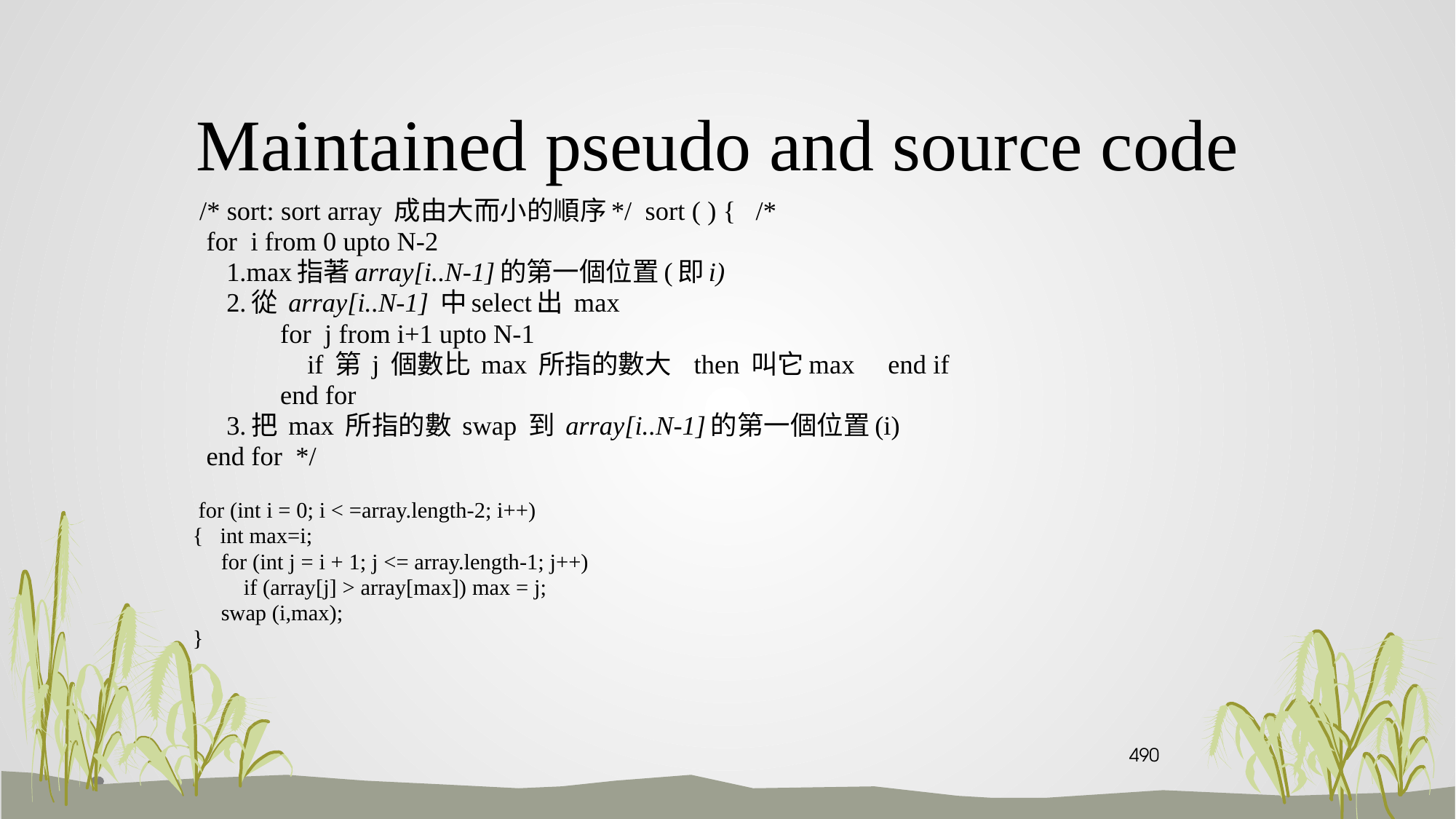

# Maintained pseudo and source code
 /* sort: sort array 成由大而小的順序*/  sort ( ) {   /*
  for  i from 0 upto N-2
     1.max指著array[i..N-1]的第一個位置(即i)
     2.從 array[i..N-1] 中select出 max
             for  j from i+1 upto N-1
                 if 第 j 個數比 max 所指的數大   then 叫它max     end if
             end for
     3.把 max 所指的數 swap 到 array[i..N-1]的第一個位置(i)
  end for  */

 for (int i = 0; i < =array.length-2; i++)
{   int max=i;
     for (int j = i + 1; j <= array.length-1; j++)
         if (array[j] > array[max]) max = j;
     swap (i,max);
}
490